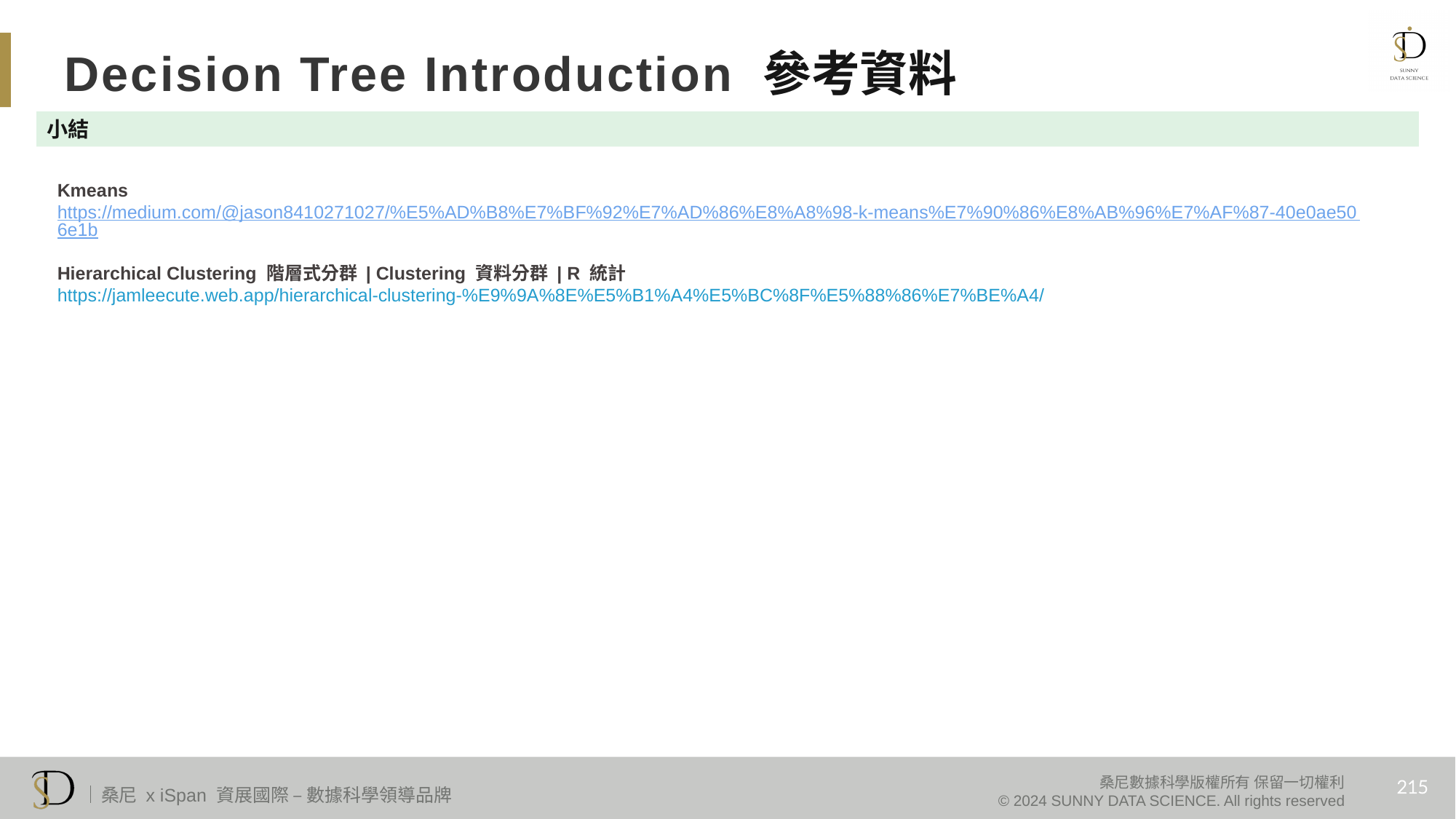

Decision Tree Introduction 參考資料
小結
Kmeans
https://medium.com/@jason8410271027/%E5%AD%B8%E7%BF%92%E7%AD%86%E8%A8%98-k-means%E7%90%86%E8%AB%96%E7%AF%87-40e0ae506e1b

Hierarchical Clustering 階層式分群 | Clustering 資料分群 | R 統計
https://jamleecute.web.app/hierarchical-clustering-%E9%9A%8E%E5%B1%A4%E5%BC%8F%E5%88%86%E7%BE%A4/